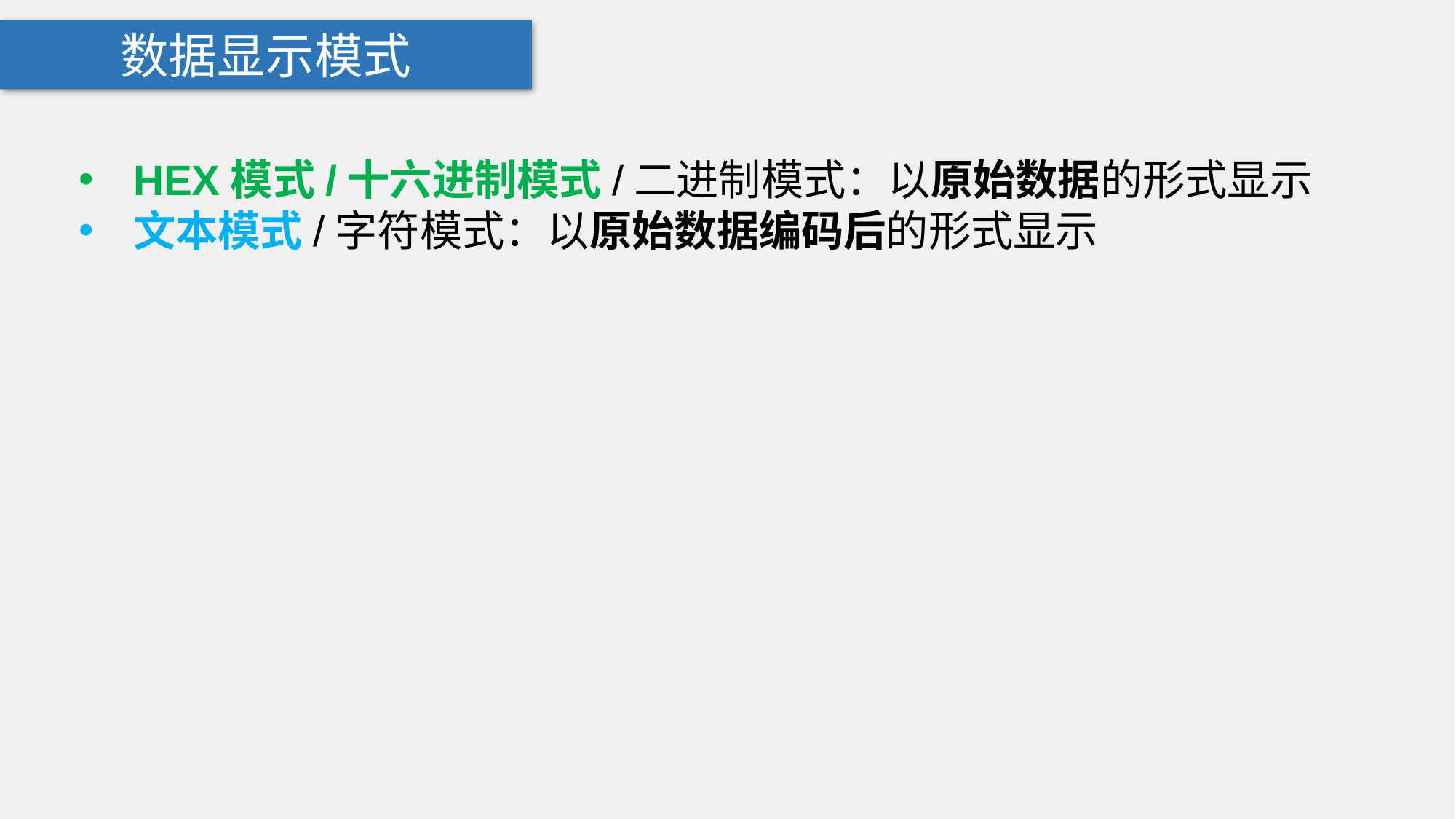

数据显示模式
HEX模式/十六进制模式/二进制模式：以原始数据的形式显示
文本模式/字符模式：以原始数据编码后的形式显示